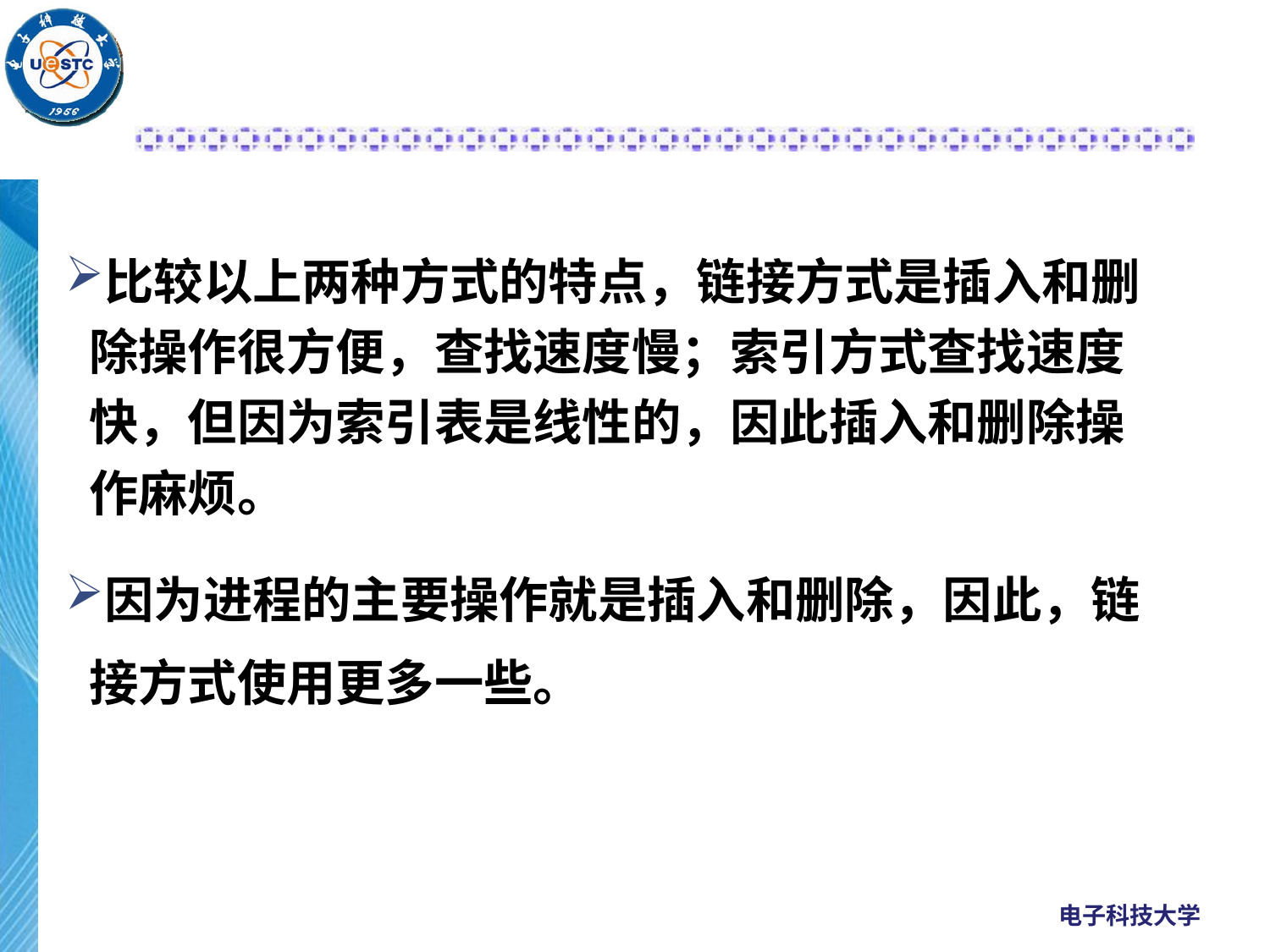

比较以上两种方式的特点，链接方式是插入和删除操作很方便，查找速度慢；索引方式查找速度快，但因为索引表是线性的，因此插入和删除操作麻烦。
因为进程的主要操作就是插入和删除，因此，链接方式使用更多一些。